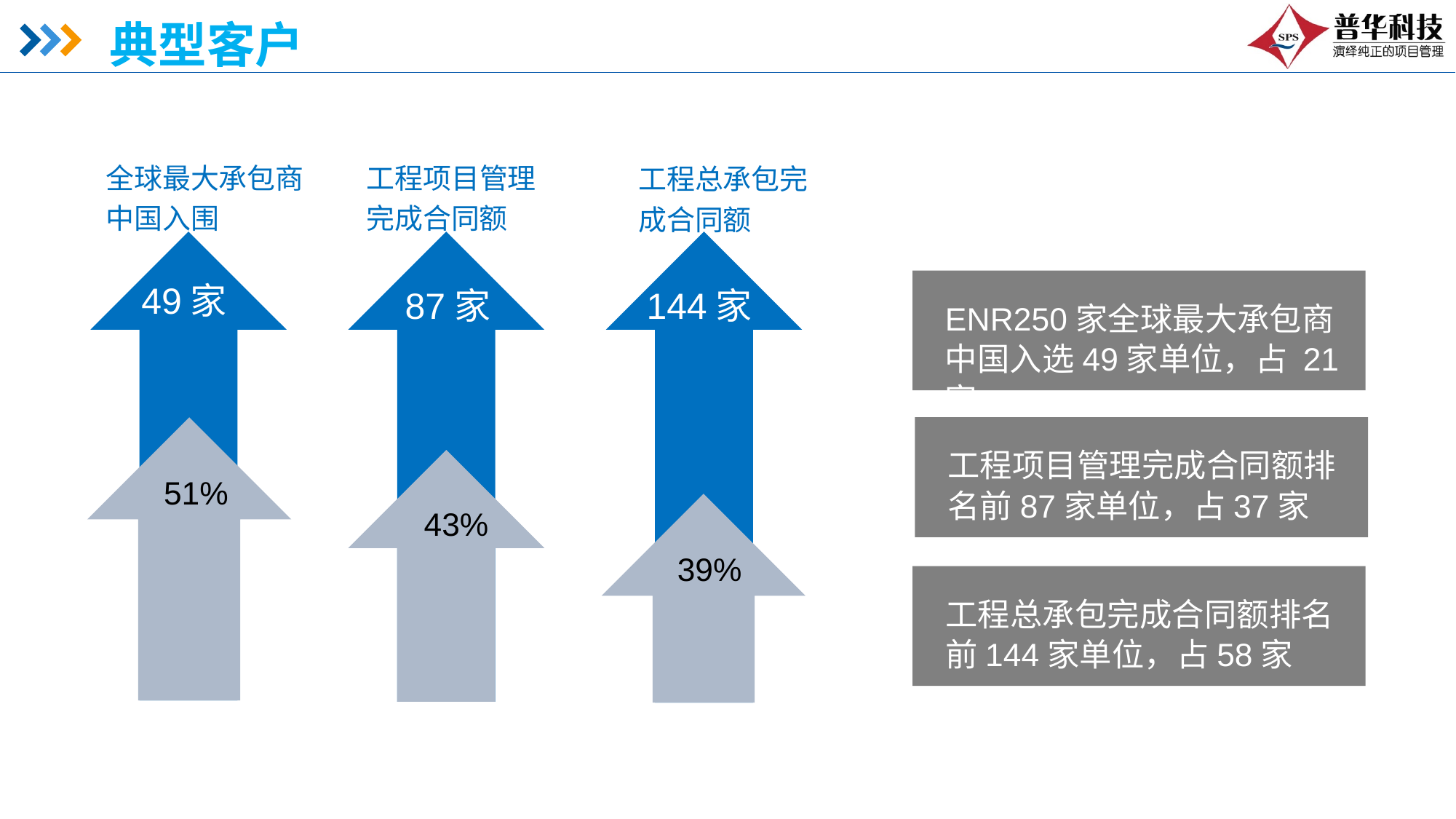

典型客户
全球最大承包商中国入围

49家
工程项目管理完成合同额

87家
工程总承包完成合同额

144家

ENR250家全球最大承包商中国入选49家单位，占 21家

51%

工程项目管理完成合同额排名前87家单位，占37家

43%

39%

工程总承包完成合同额排名前144家单位，占58家